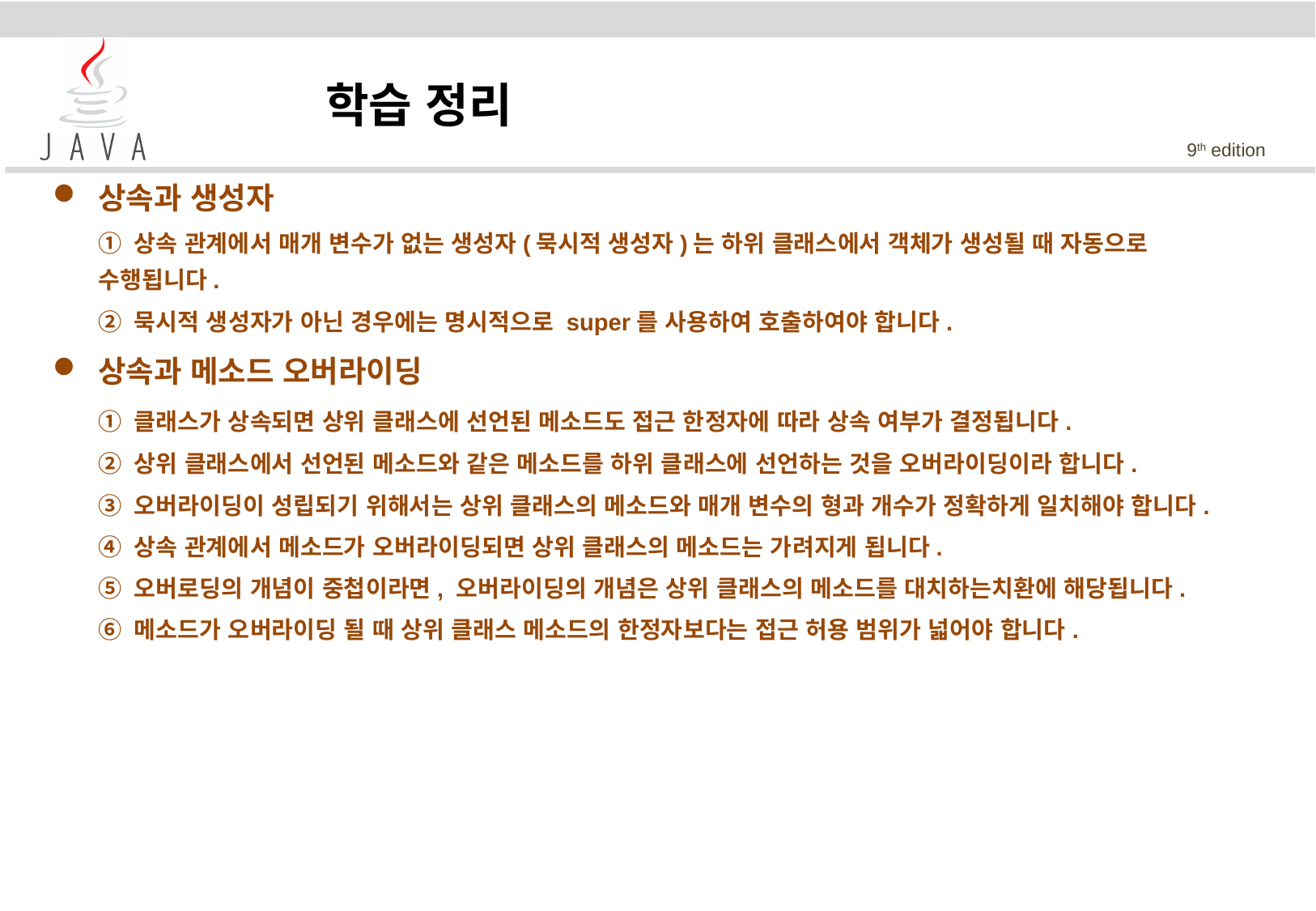

학습 정리
상속과 생성자
	① 상속 관계에서 매개 변수가 없는 생성자(묵시적 생성자)는 하위 클래스에서 객체가 생성될 때 자동으로 수행됩니다.
	② 묵시적 생성자가 아닌 경우에는 명시적으로 super를 사용하여 호출하여야 합니다.
상속과 메소드 오버라이딩
	① 클래스가 상속되면 상위 클래스에 선언된 메소드도 접근 한정자에 따라 상속 여부가 결정됩니다.
	② 상위 클래스에서 선언된 메소드와 같은 메소드를 하위 클래스에 선언하는 것을 오버라이딩이라 합니다.
	③ 오버라이딩이 성립되기 위해서는 상위 클래스의 메소드와 매개 변수의 형과 개수가 정확하게 일치해야 합니다.
	④ 상속 관계에서 메소드가 오버라이딩되면 상위 클래스의 메소드는 가려지게 됩니다.
	⑤ 오버로딩의 개념이 중첩이라면, 오버라이딩의 개념은 상위 클래스의 메소드를 대치하는치환에 해당됩니다.
	⑥ 메소드가 오버라이딩 될 때 상위 클래스 메소드의 한정자보다는 접근 허용 범위가 넓어야 합니다.